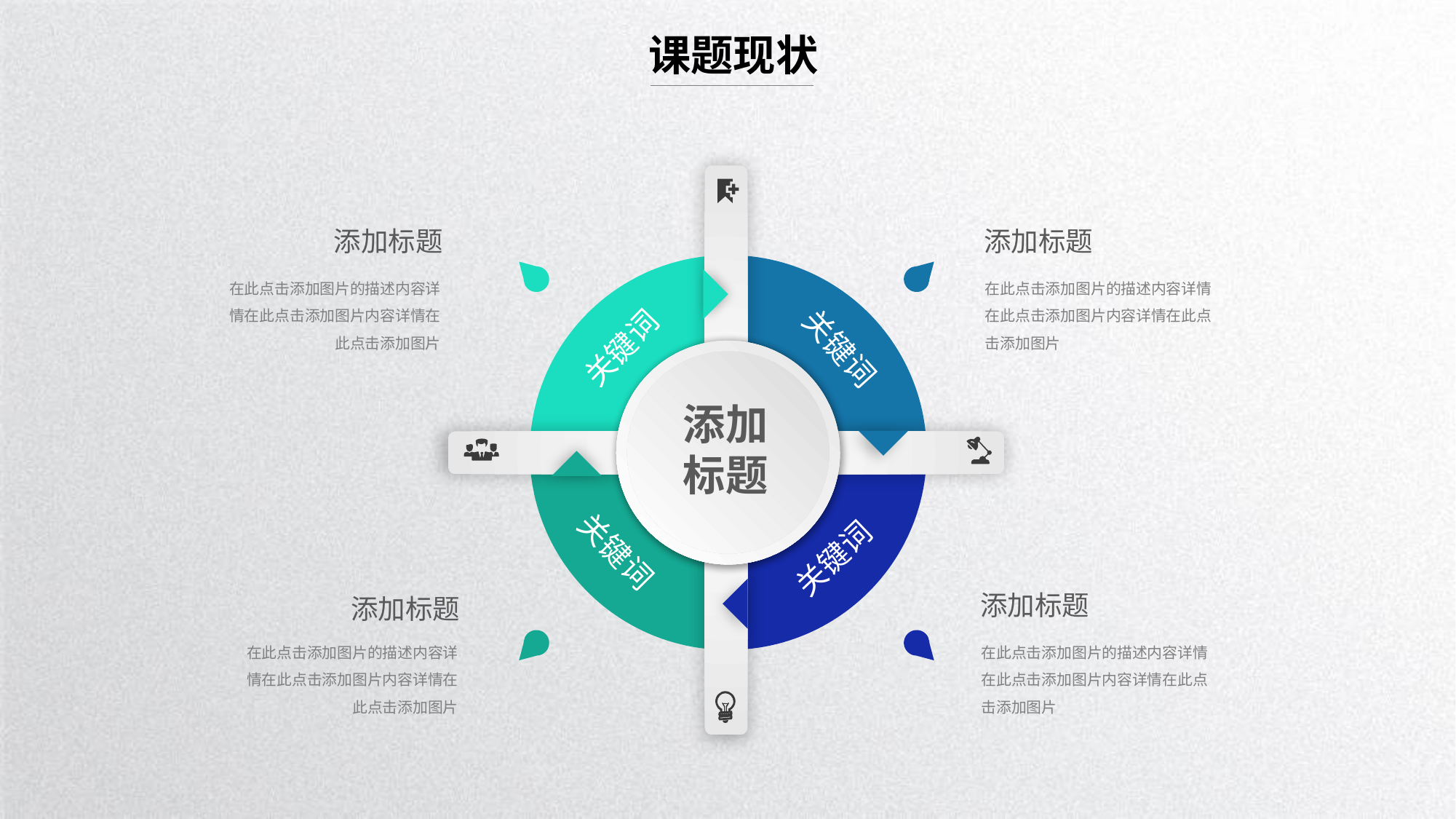

课题现状

关键词
关键词

关键词
关键词

添加标题
添加标题

在此点击添加图片的描述内容详情在此点击添加图片内容详情在此点击添加图片
在此点击添加图片的描述内容详情在此点击添加图片内容详情在此点击添加图片

添加
标题
添加标题
添加标题

在此点击添加图片的描述内容详情在此点击添加图片内容详情在此点击添加图片
在此点击添加图片的描述内容详情在此点击添加图片内容详情在此点击添加图片